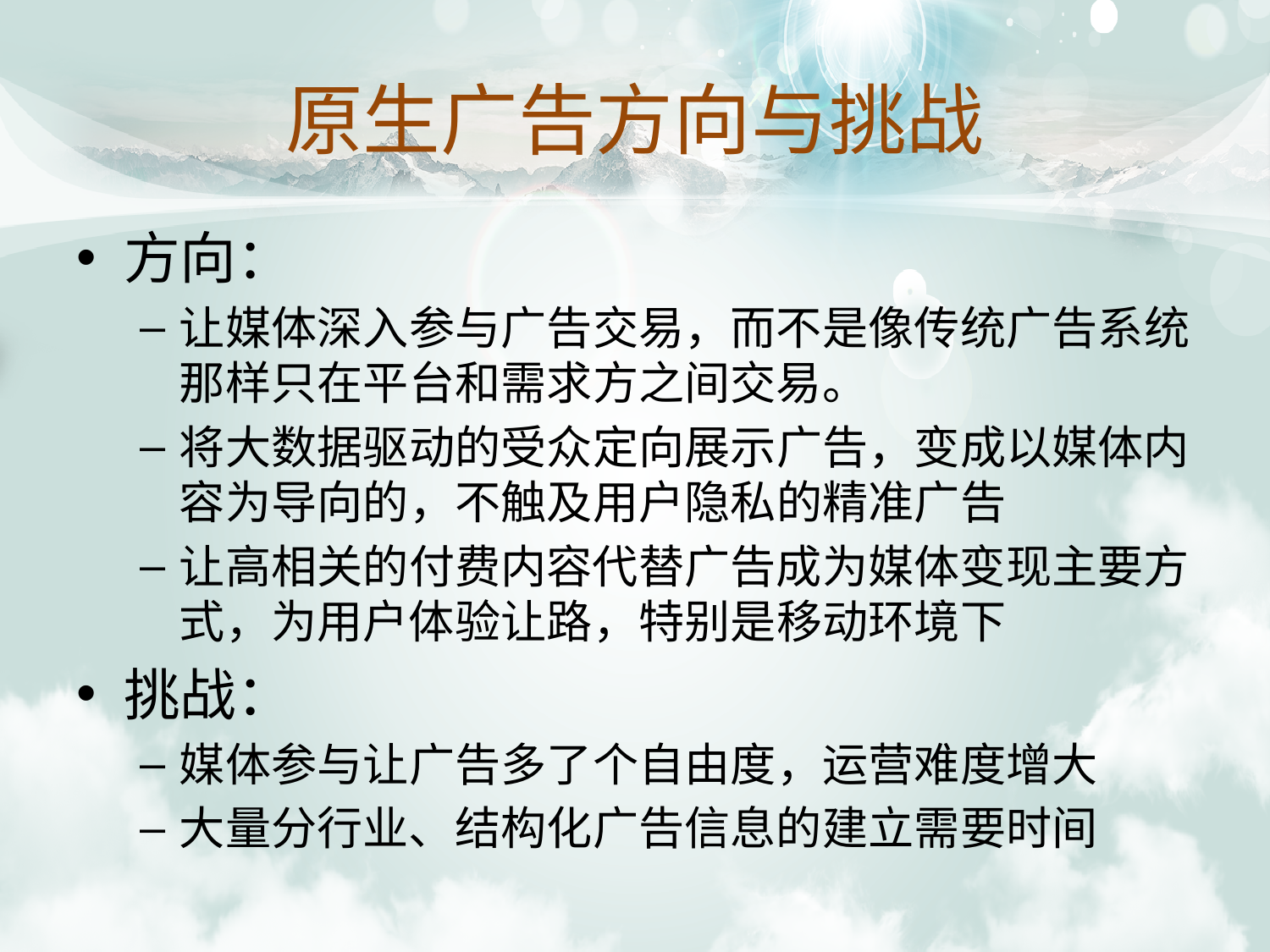

# 原生广告方向与挑战
方向：
让媒体深入参与广告交易，而不是像传统广告系统那样只在平台和需求方之间交易。
将大数据驱动的受众定向展示广告，变成以媒体内容为导向的，不触及用户隐私的精准广告
让高相关的付费内容代替广告成为媒体变现主要方式，为用户体验让路，特别是移动环境下
挑战：
媒体参与让广告多了个自由度，运营难度增大
大量分行业、结构化广告信息的建立需要时间